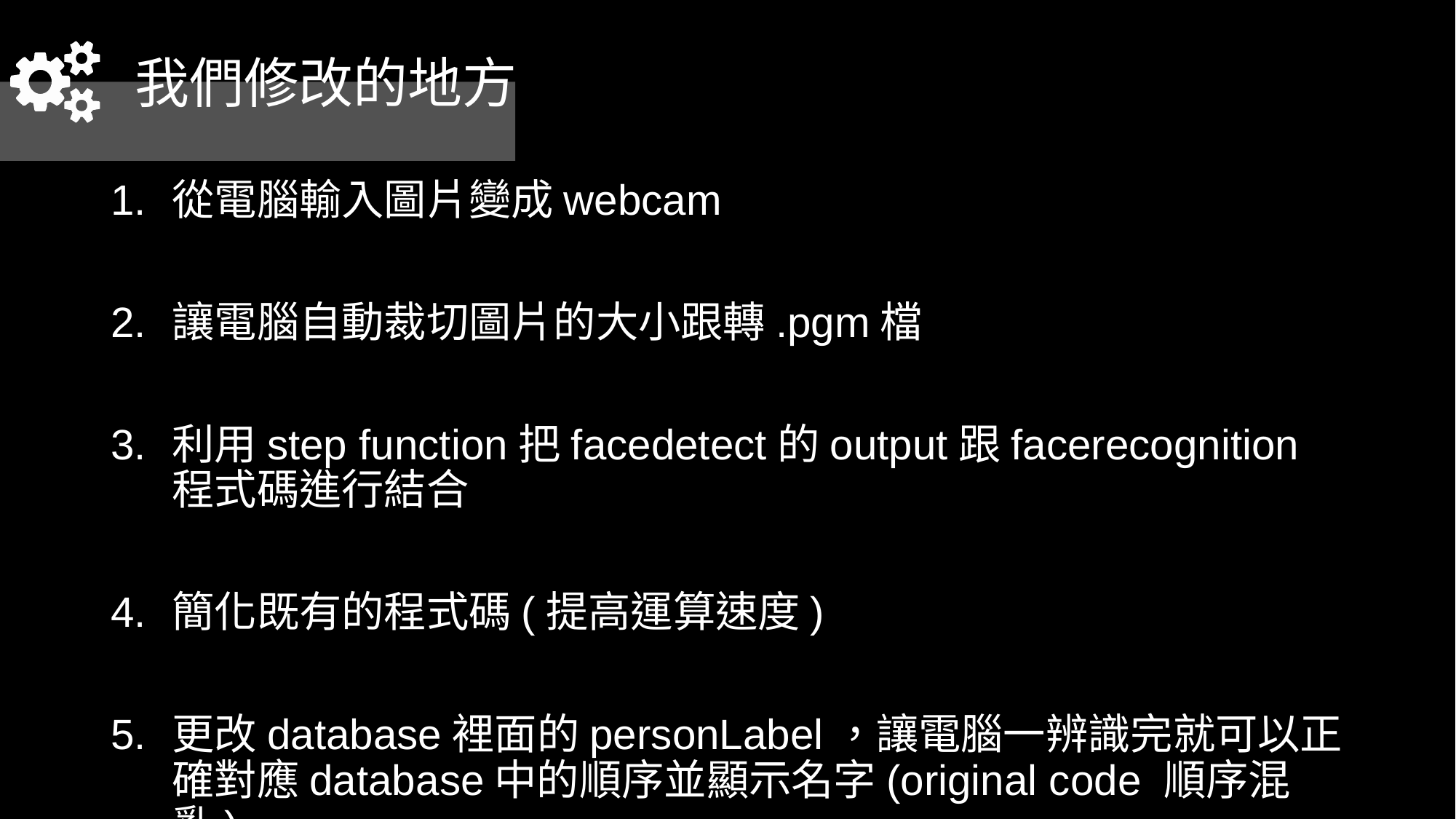

我們修改的地方

從電腦輸入圖片變成webcam

讓電腦自動裁切圖片的大小跟轉.pgm檔

利用step function把facedetect的output跟facerecognition程式碼進行結合

簡化既有的程式碼(提高運算速度)

更改database裡面的personLabel，讓電腦一辨識完就可以正確對應database中的順序並顯示名字(original code 順序混亂)

25